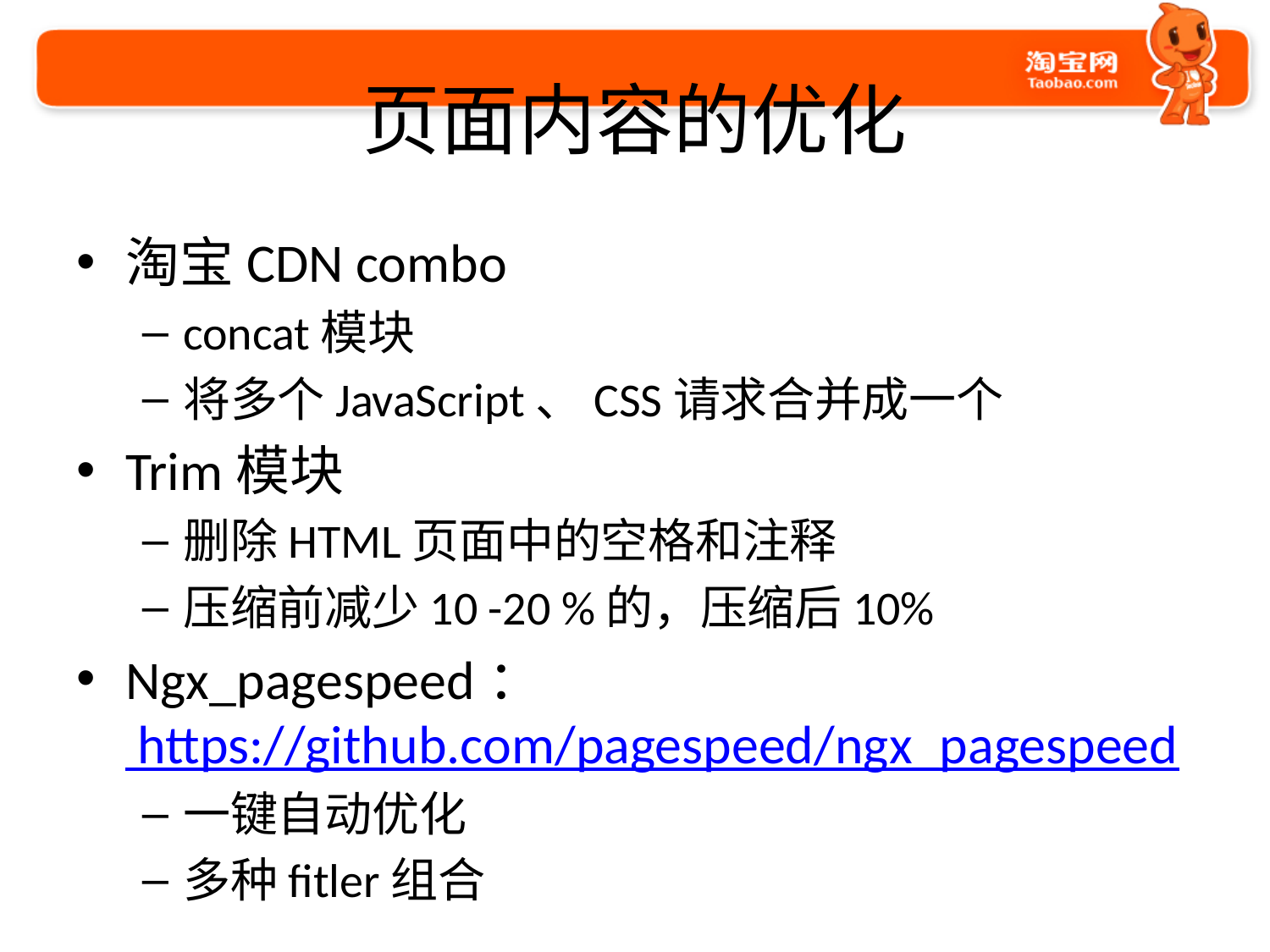

# 页面内容的优化
淘宝CDN combo
concat模块
将多个JavaScript、CSS请求合并成一个
Trim模块
删除HTML页面中的空格和注释
压缩前减少10 -20 %的，压缩后10%
Ngx_pagespeed： https://github.com/pagespeed/ngx_pagespeed
一键自动优化
多种fitler组合